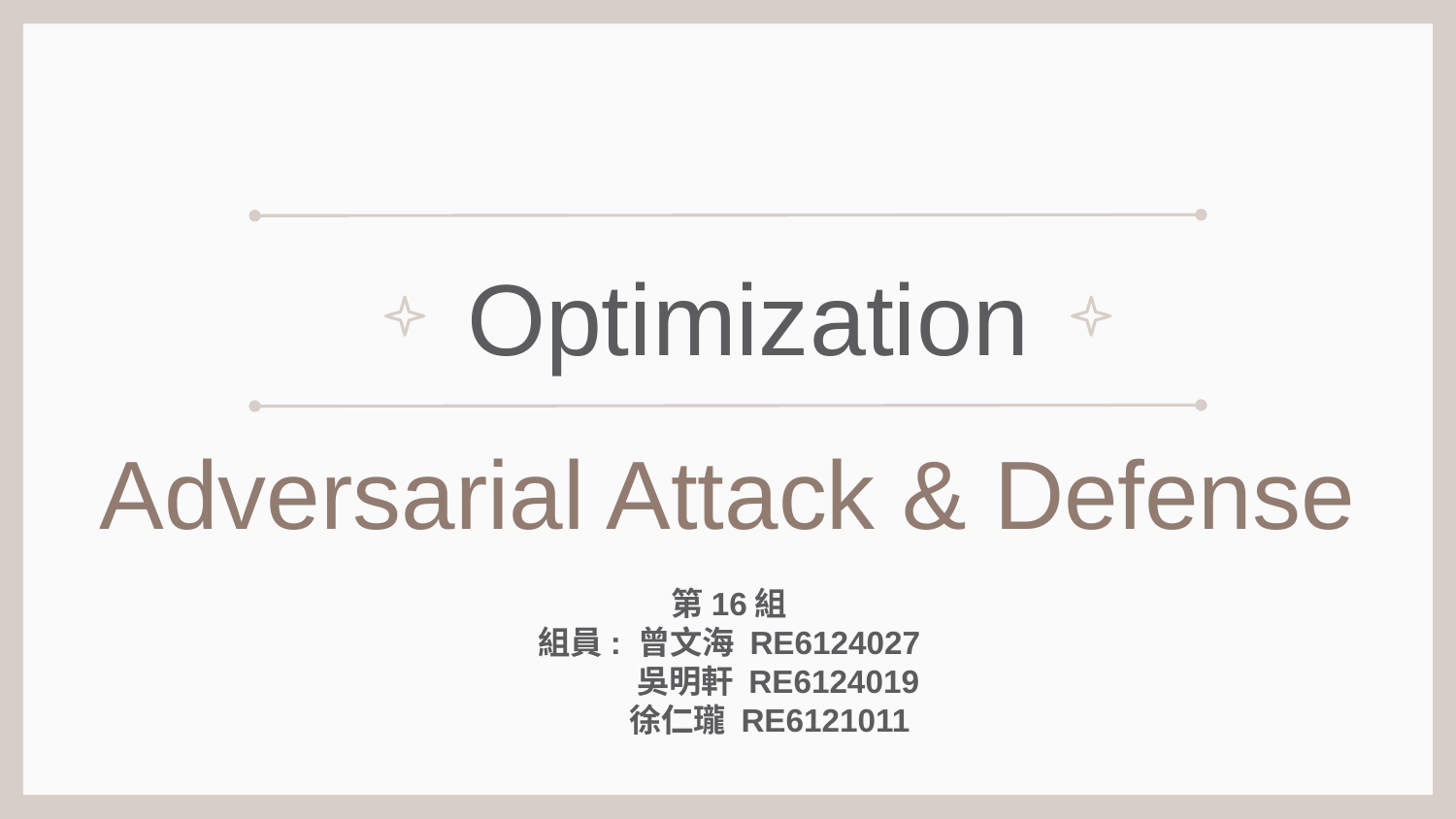

Optimization

# Adversarial Attack & Defense
第16組
組員: 曾文海 RE6124027
          吳明軒 RE6124019
          徐仁瓏 RE6121011